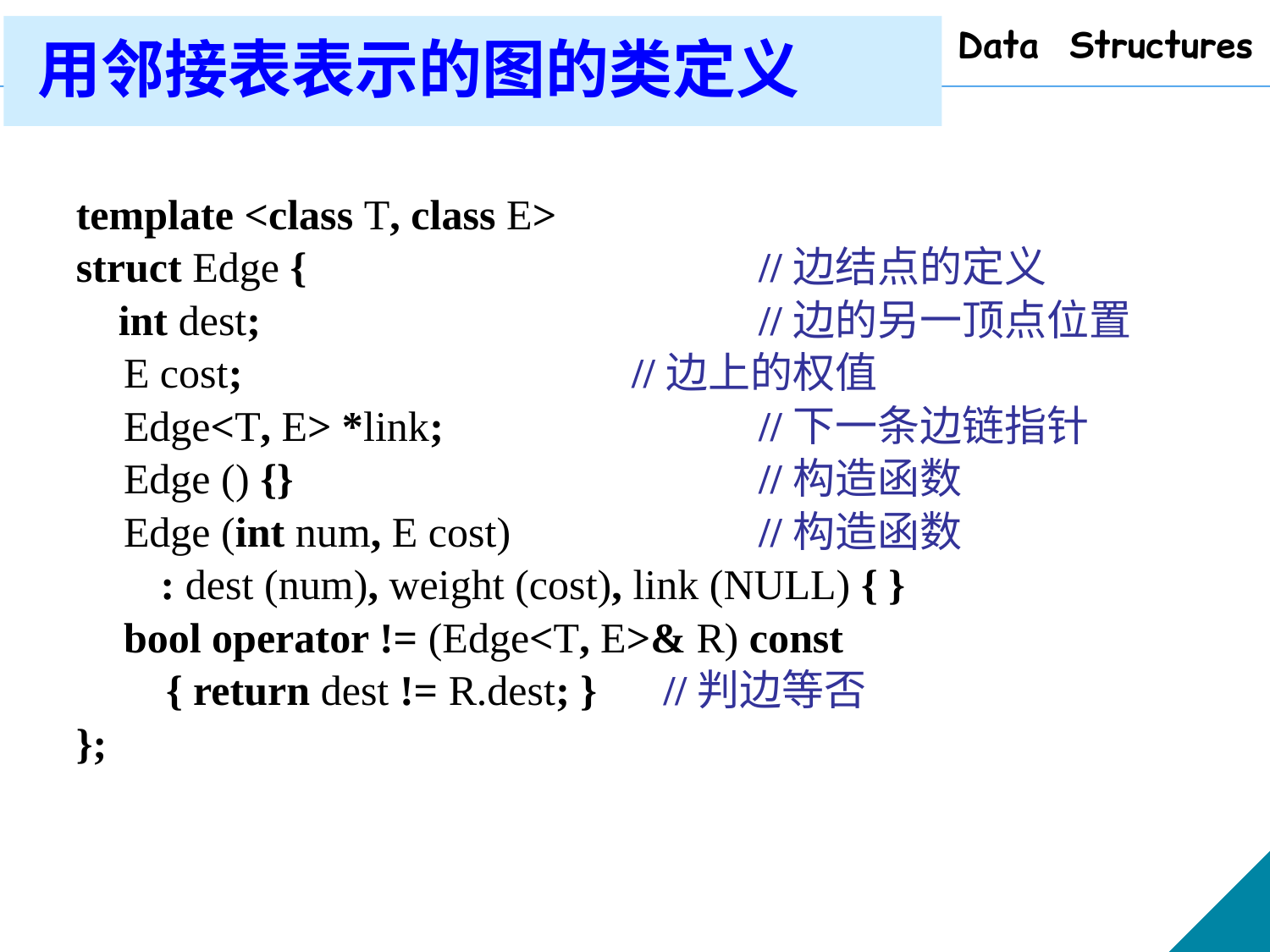

用邻接表表示的图的类定义
template <class T, class E>
struct Edge {			   	//边结点的定义
    int dest;				//边的另一顶点位置
   	E cost;				//边上的权值
   	Edge<T, E> *link;		   	//下一条边链指针
   	Edge () {}				//构造函数
   	Edge (int num, E cost) 	   	//构造函数
        : dest (num), weight (cost), link (NULL) { }
   	bool operator != (Edge<T, E>& R) const
	    { return dest != R.dest; }	   //判边等否
};